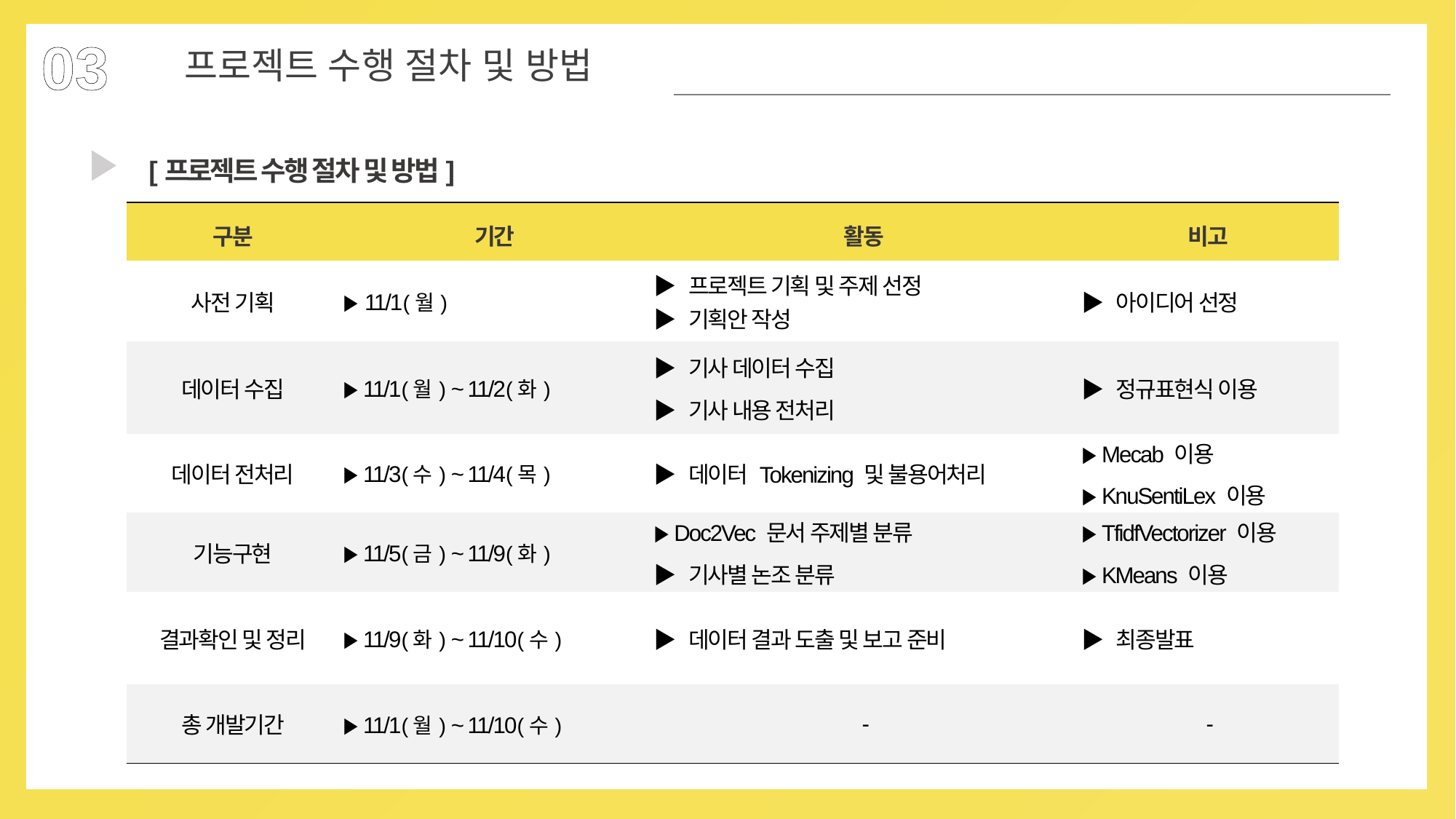

03

프로젝트 수행 절차 및 방법
▶
[프로젝트 수행 절차 및 방법]
| 구분 | 기간 | 활동 | 비고 |
| --- | --- | --- | --- |
| 사전 기획 | ▶ 11/1(월) | ▶ 프로젝트 기획 및 주제 선정 ▶ 기획안 작성 | ▶ 아이디어 선정 |
| 데이터 수집 | ▶ 11/1(월) ~ 11/2(화) | ▶ 기사 데이터 수집 ▶ 기사 내용 전처리 | ▶ 정규표현식 이용 |
| 데이터 전처리 | ▶ 11/3(수) ~ 11/4(목) | ▶ 데이터 Tokenizing 및 불용어처리 | ▶ Mecab 이용 ▶ KnuSentiLex 이용 |
| 기능구현 | ▶ 11/5(금) ~ 11/9(화) | ▶ Doc2Vec 문서 주제별 분류 ▶ 기사별 논조 분류 | ▶ TfidfVectorizer 이용 ▶ KMeans 이용 |
| 결과확인 및 정리 | ▶ 11/9(화) ~ 11/10(수) | ▶ 데이터 결과 도출 및 보고 준비 | ▶ 최종발표 |
| 총 개발기간 | ▶ 11/1(월) ~ 11/10(수) | - | - |